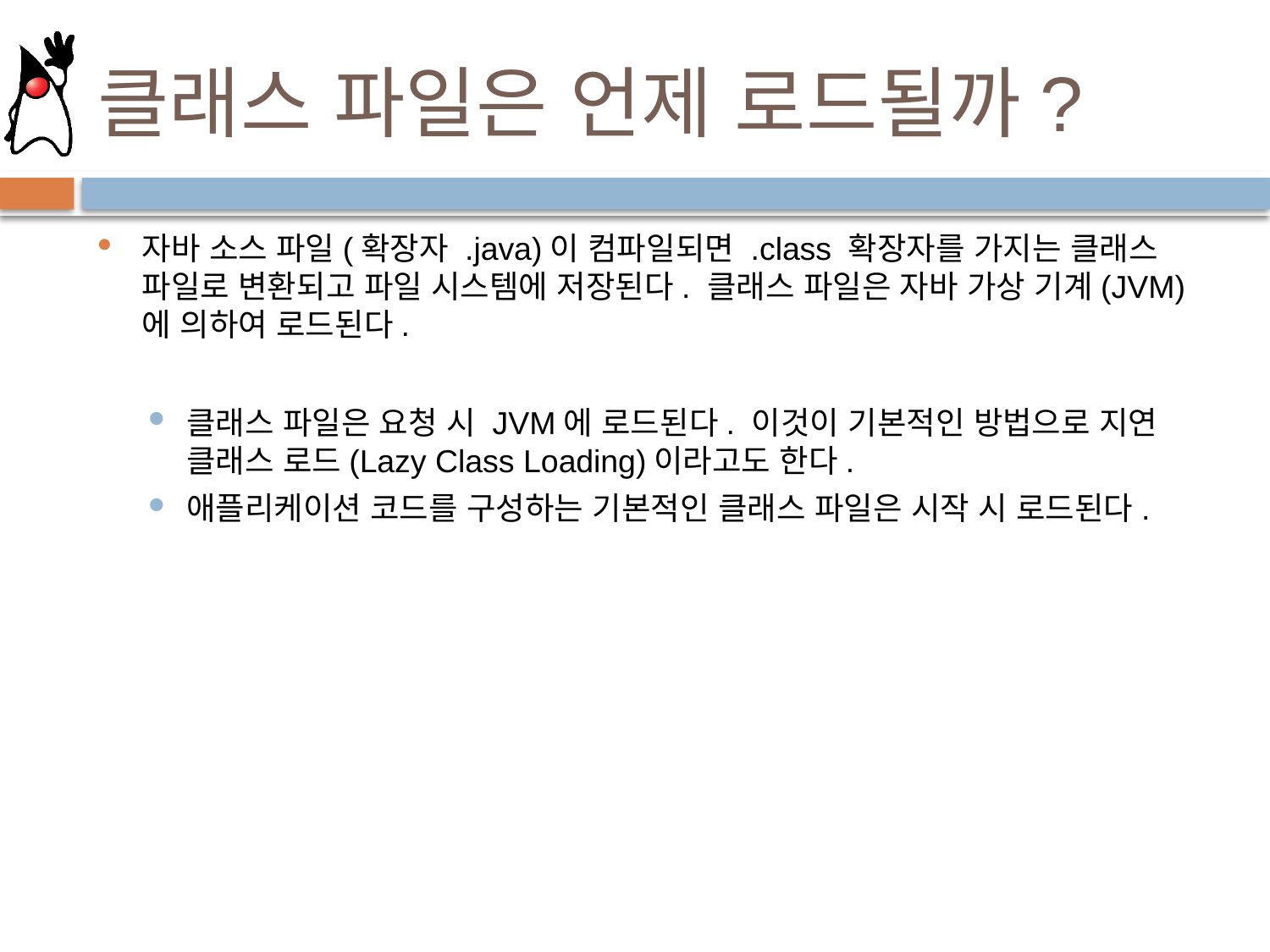

# 클래스 파일은 언제 로드될까?
자바 소스 파일(확장자 .java)이 컴파일되면 .class 확장자를 가지는 클래스 파일로 변환되고 파일 시스템에 저장된다. 클래스 파일은 자바 가상 기계(JVM)에 의하여 로드된다.

클래스 파일은 요청 시 JVM에 로드된다. 이것이 기본적인 방법으로 지연 클래스 로드(Lazy Class Loading)이라고도 한다.
애플리케이션 코드를 구성하는 기본적인 클래스 파일은 시작 시 로드된다.